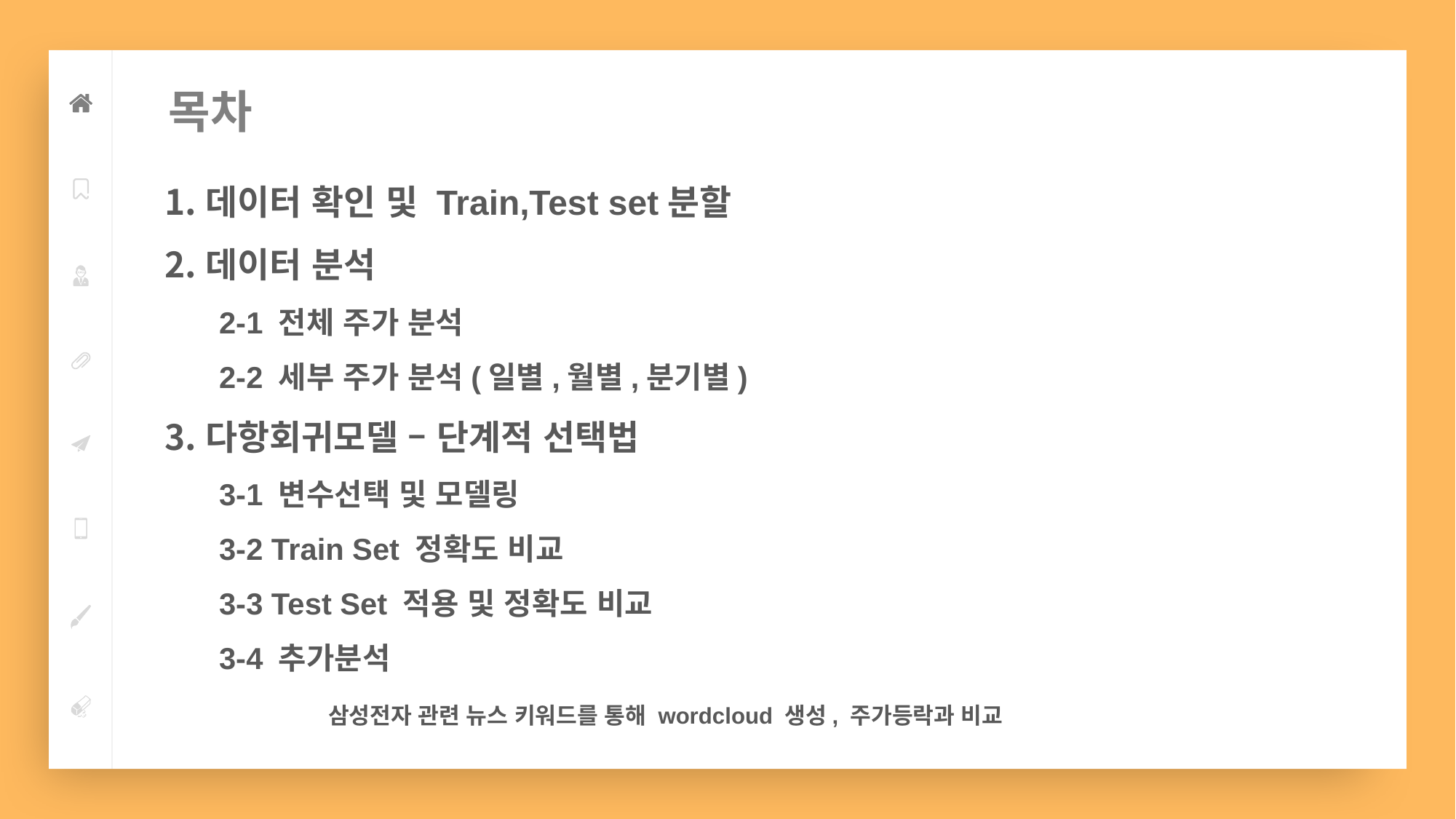

목차

데이터 확인 및 Train,Test set분할
데이터 분석
2-1 전체 주가 분석
2-2 세부 주가 분석(일별,월별,분기별)
다항회귀모델 – 단계적 선택법
3-1 변수선택 및 모델링
3-2 Train Set 정확도 비교
3-3 Test Set 적용 및 정확도 비교
3-4 추가분석
	삼성전자 관련 뉴스 키워드를 통해 wordcloud 생성, 주가등락과 비교